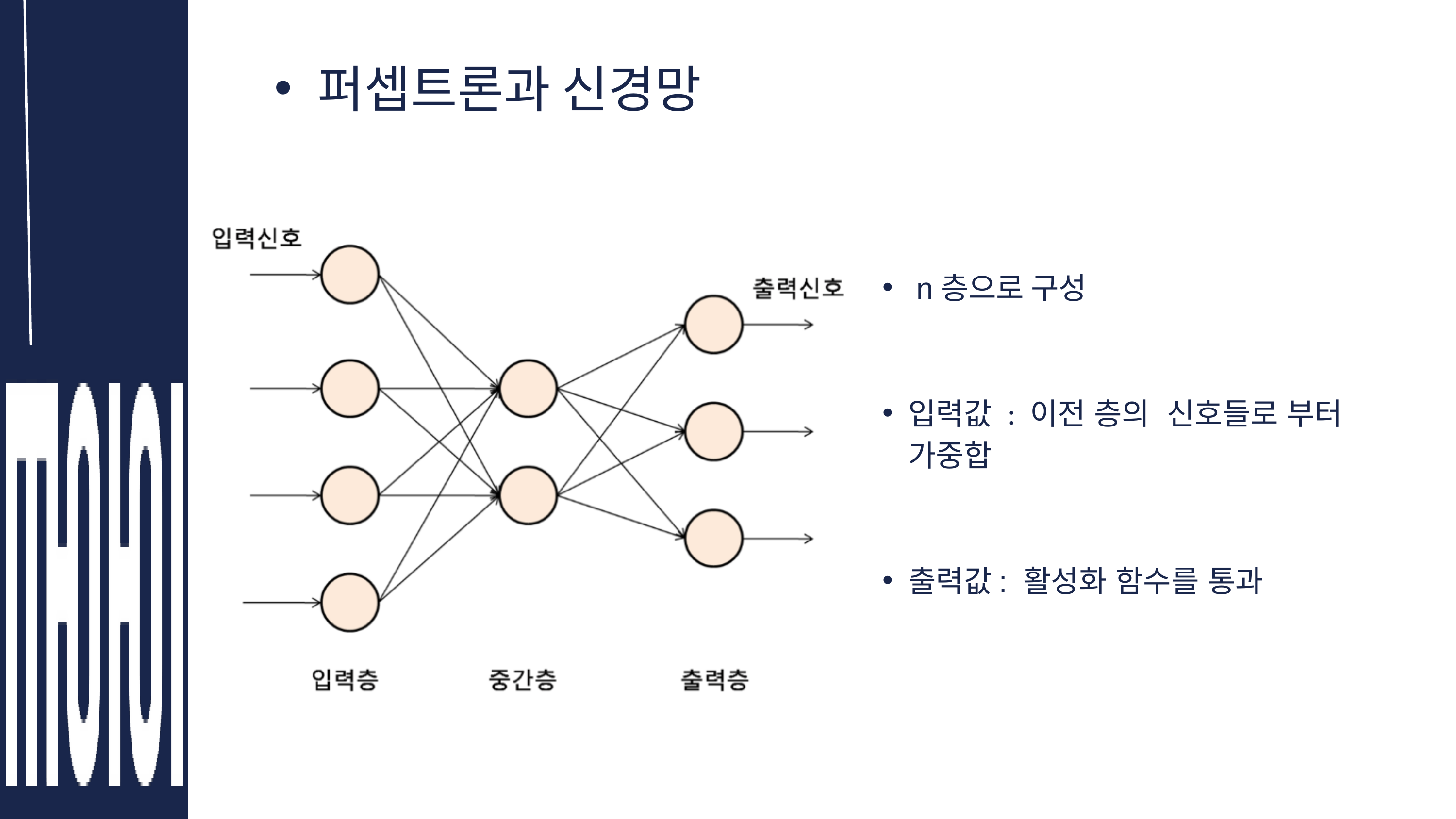

퍼셉트론과 신경망

 n층으로 구성

입력값 : 이전 층의  신호들로 부터 가중합

출력값: 활성화 함수를 통과